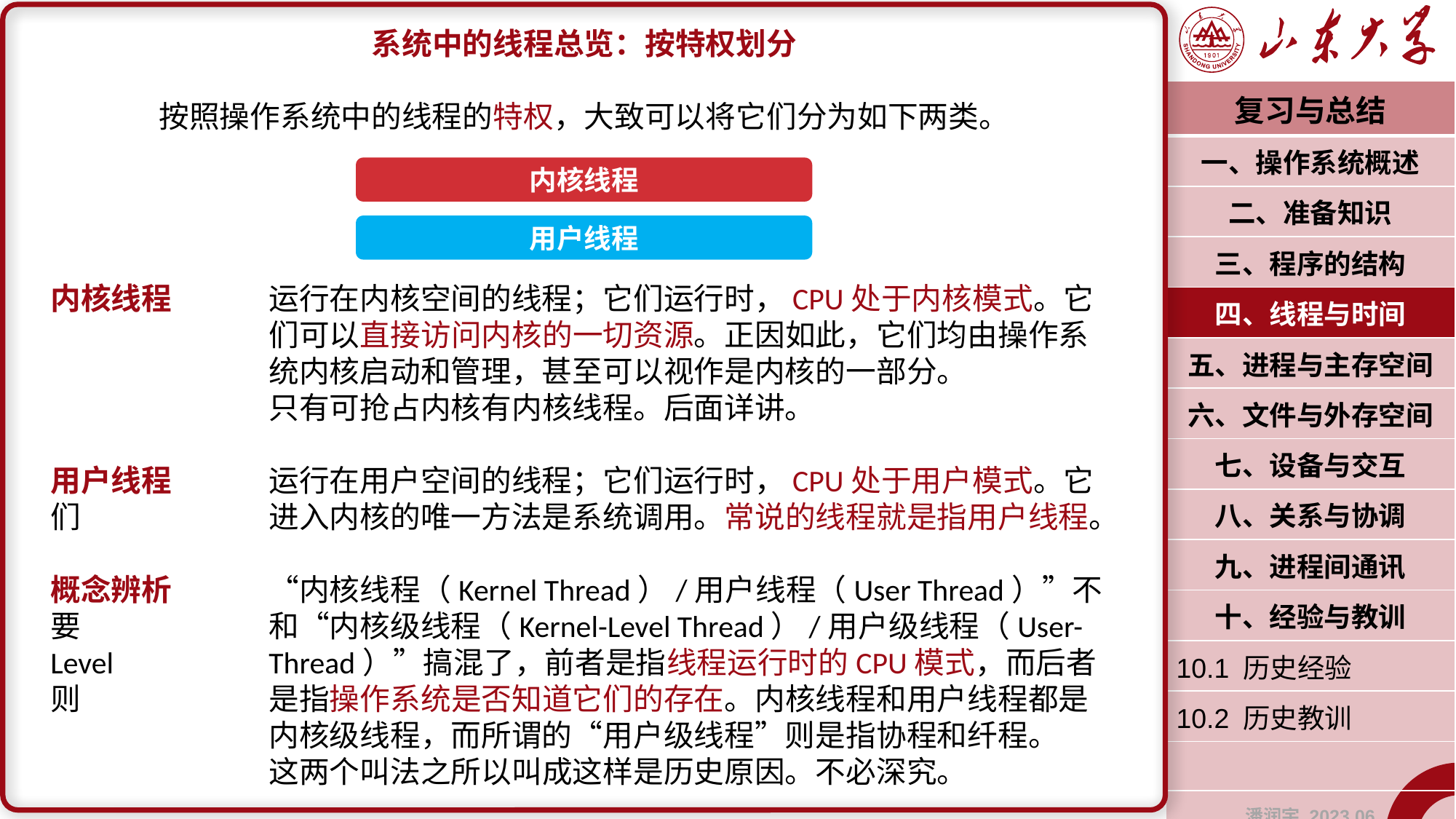

系统中的线程总览：按特权划分

按照操作系统中的线程的特权，大致可以将它们分为如下两类。

内核线程	运行在内核空间的线程；它们运行时，CPU处于内核模式。它		们可以直接访问内核的一切资源。正因如此，它们均由操作系		统内核启动和管理，甚至可以视作是内核的一部分。
		只有可抢占内核有内核线程。后面详讲。

用户线程	运行在用户空间的线程；它们运行时，CPU处于用户模式。它们		进入内核的唯一方法是系统调用。常说的线程就是指用户线程。

概念辨析	“内核线程（Kernel Thread）/用户线程（User Thread）”不要		和“内核级线程（Kernel-Level Thread）/用户级线程（User-Level 		Thread）”搞混了，前者是指线程运行时的CPU模式，而后者则		是指操作系统是否知道它们的存在。内核线程和用户线程都是		内核级线程，而所谓的“用户级线程”则是指协程和纤程。
		这两个叫法之所以叫成这样是历史原因。不必深究。
| 复习与总结 |
| --- |
| 一、操作系统概述 |
| 二、准备知识 |
| 三、程序的结构 |
| 四、线程与时间 |
| 五、进程与主存空间 |
| 六、文件与外存空间 |
| 七、设备与交互 |
| 八、关系与协调 |
| 九、进程间通讯 |
| 十、经验与教训 |
| 10.1 历史经验 |
| 10.2 历史教训 |
|  |
| 潘润宇 2023.06 |
内核线程
用户线程